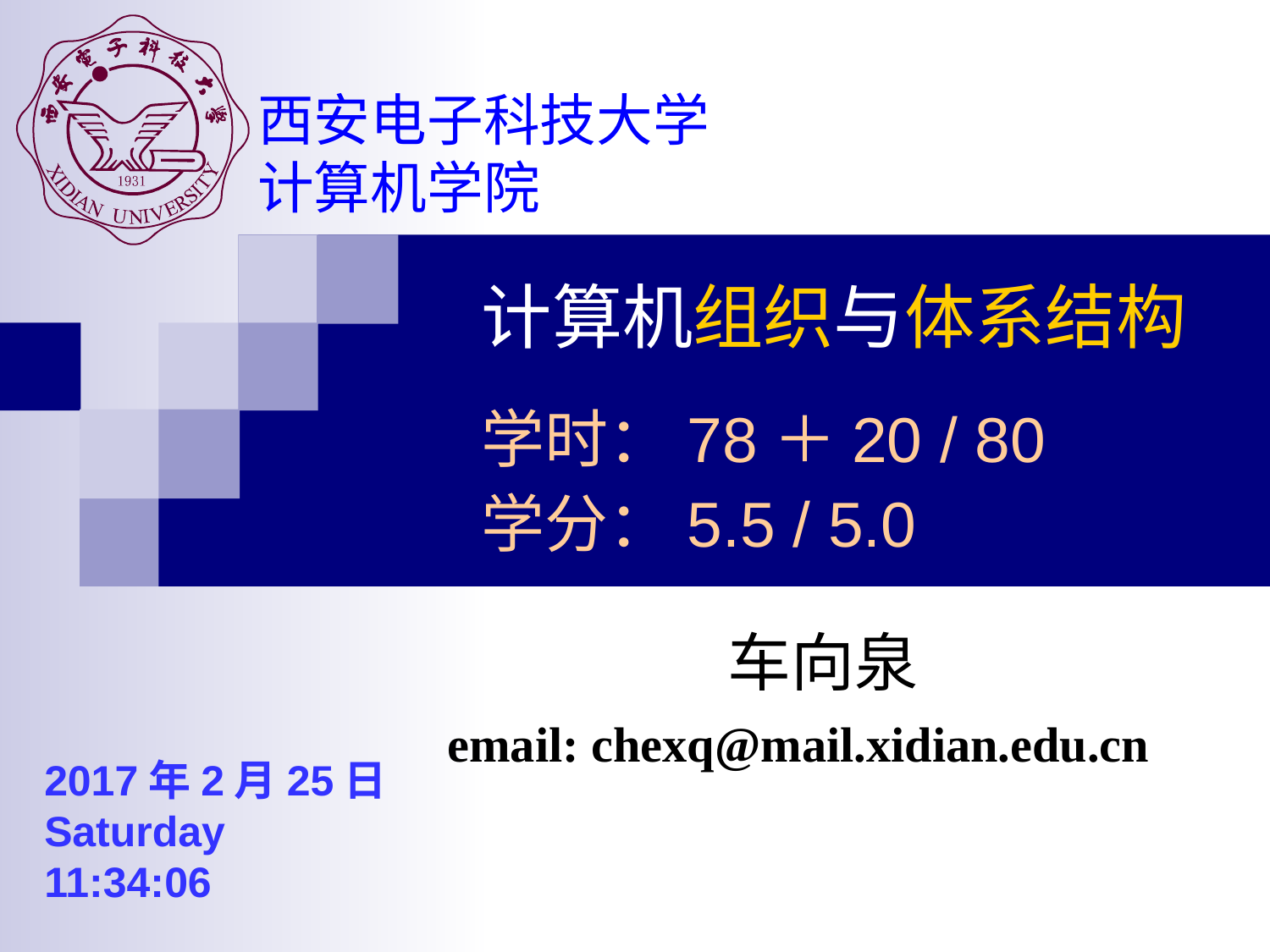

计算机组织与体系结构
		学时：78＋20 / 80
		学分：5.5 / 5.0
车向泉
email: chexq@mail.xidian.edu.cn